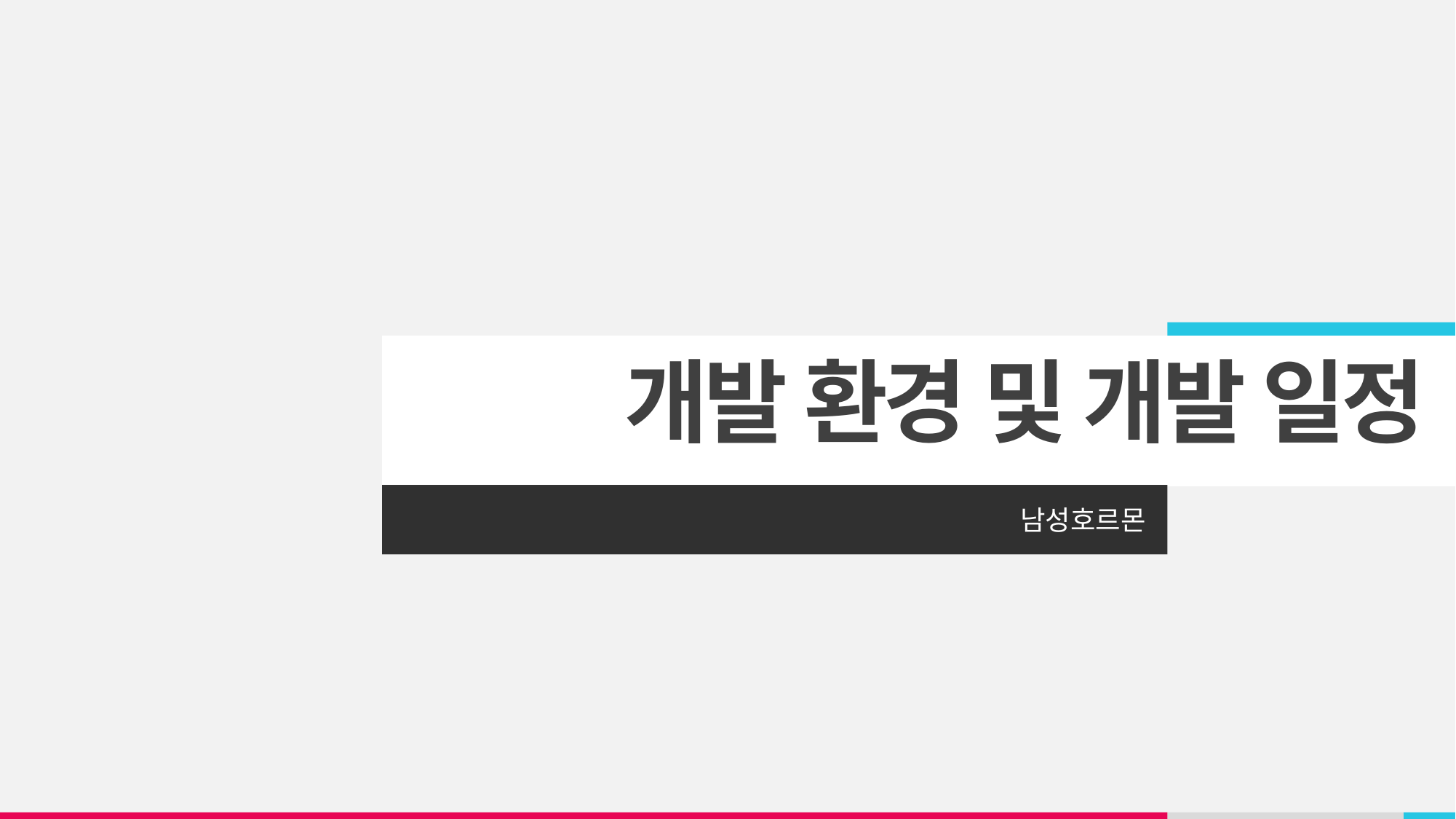

# 개발 환경 및 개발 일정
남성호르몬